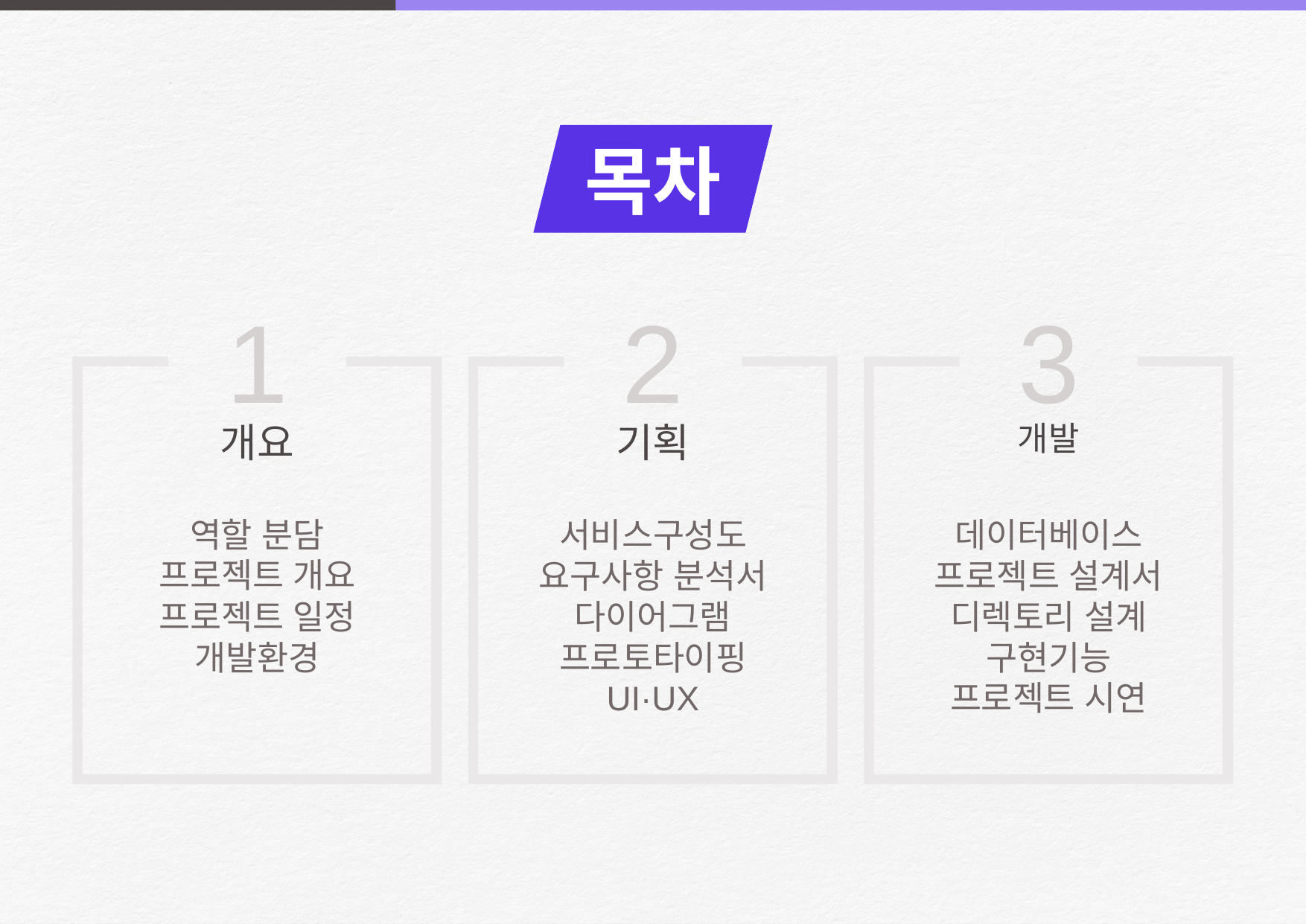

목차
1

개요
역할 분담
프로젝트 개요
프로젝트 일정
개발환경
2

기획
서비스구성도
요구사항 분석서
다이어그램
프로토타이핑
UI·UX
3

개발
데이터베이스
프로젝트 설계서
디렉토리 설계
구현기능
프로젝트 시연